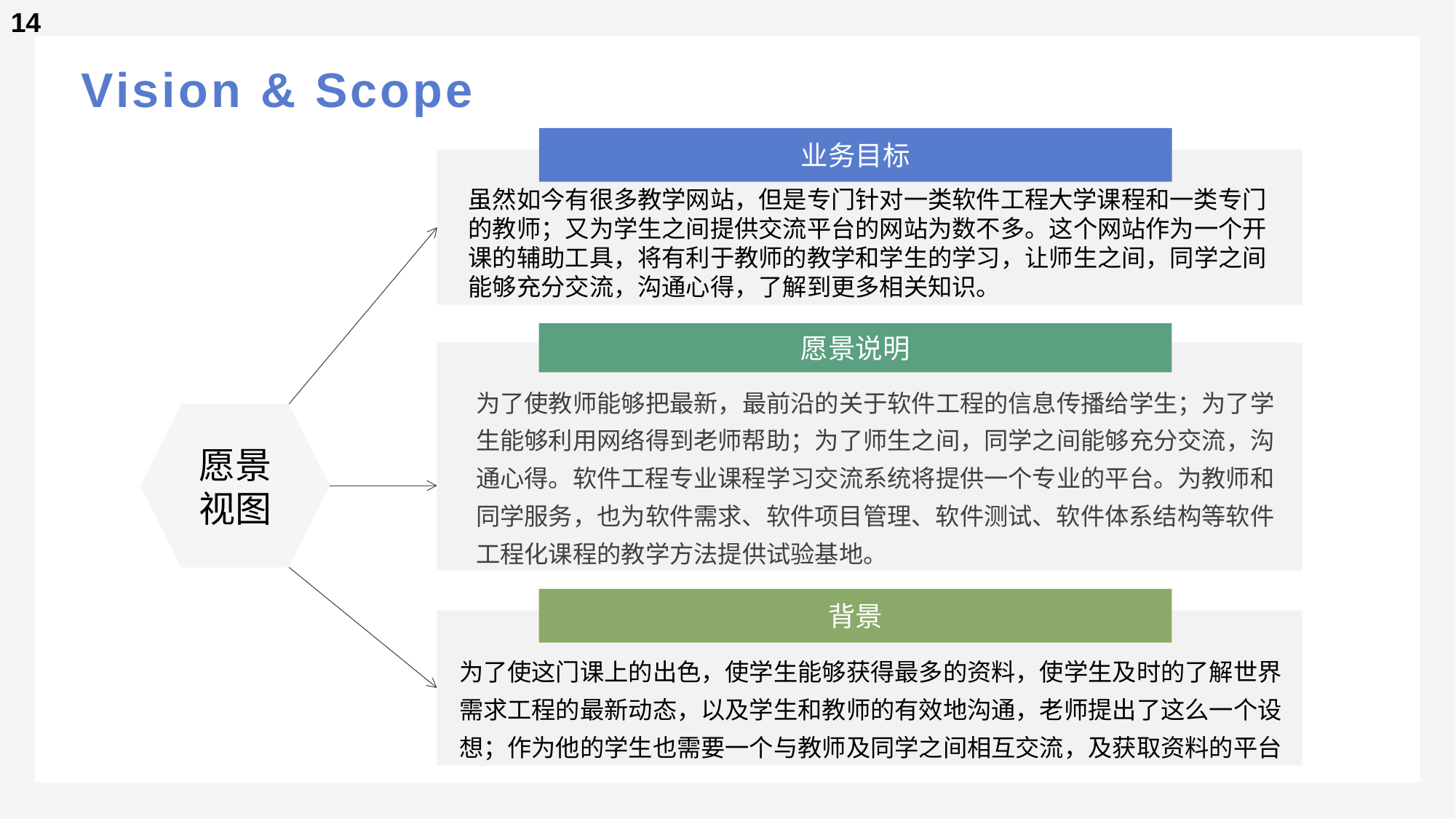

14
# Vision & Scope
业务目标

虽然如今有很多教学网站，但是专门针对一类软件工程大学课程和一类专门的教师；又为学生之间提供交流平台的网站为数不多。这个网站作为一个开课的辅助工具，将有利于教师的教学和学生的学习，让师生之间，同学之间能够充分交流，沟通心得，了解到更多相关知识。
愿景说明

为了使教师能够把最新，最前沿的关于软件工程的信息传播给学生；为了学生能够利用网络得到老师帮助；为了师生之间，同学之间能够充分交流，沟通心得。软件工程专业课程学习交流系统将提供一个专业的平台。为教师和同学服务，也为软件需求、软件项目管理、软件测试、软件体系结构等软件工程化课程的教学方法提供试验基地。
愿景
视图
背景

为了使这门课上的出色，使学生能够获得最多的资料，使学生及时的了解世界需求工程的最新动态，以及学生和教师的有效地沟通，老师提出了这么一个设想；作为他的学生也需要一个与教师及同学之间相互交流，及获取资料的平台